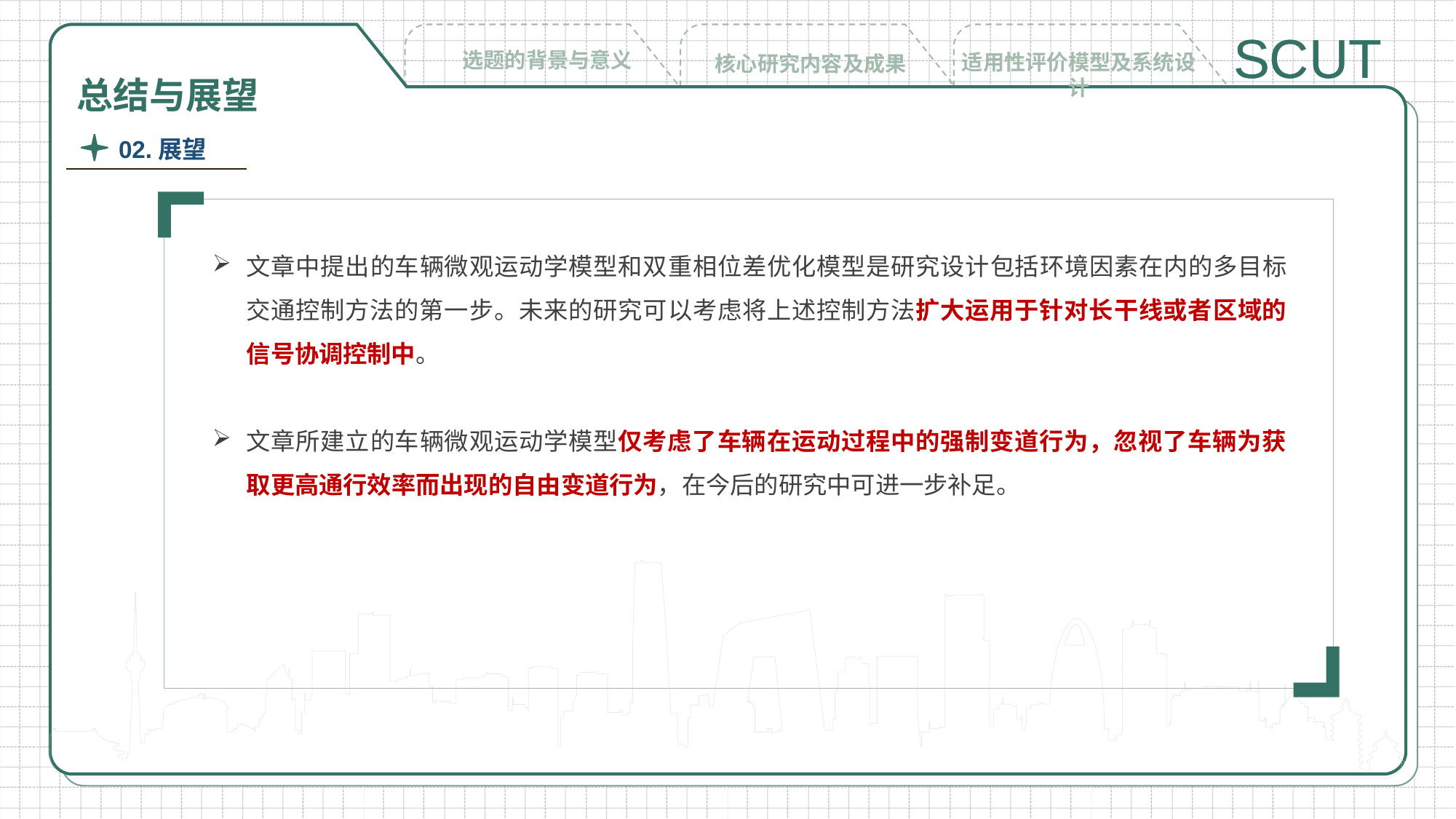

SCUT

选题的背景与意义
适用性评价模型及系统设计
核心研究内容及成果
总结与展望
02.展望

文章中提出的车辆微观运动学模型和双重相位差优化模型是研究设计包括环境因素在内的多目标交通控制方法的第一步。未来的研究可以考虑将上述控制方法扩大运用于针对长干线或者区域的信号协调控制中。

文章所建立的车辆微观运动学模型仅考虑了车辆在运动过程中的强制变道行为，忽视了车辆为获取更高通行效率而出现的自由变道行为，在今后的研究中可进一步补足。